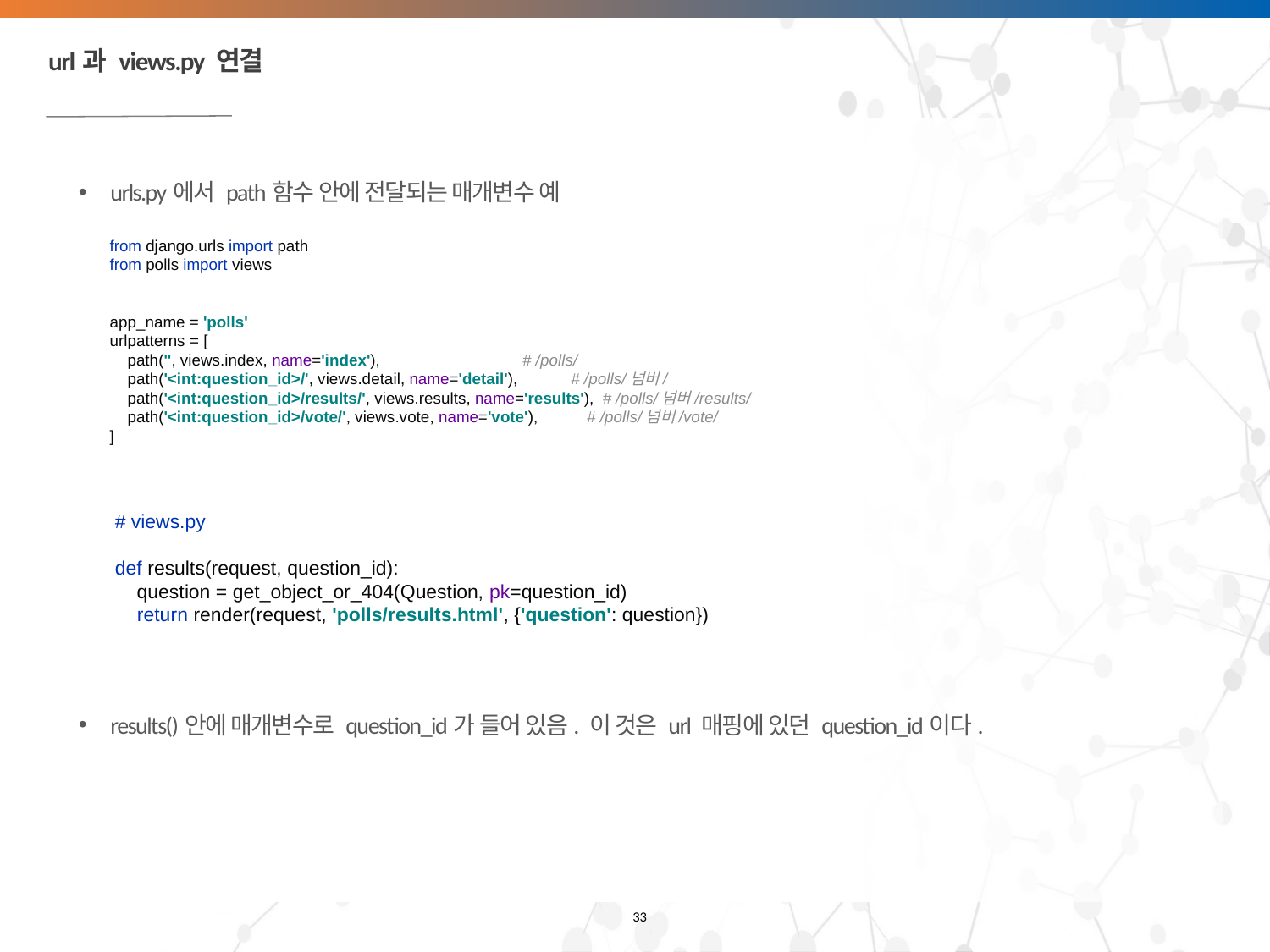

# url과 views.py 연결

urls.py에서 path함수 안에 전달되는 매개변수 예

results()안에 매개변수로 question_id가 들어 있음. 이 것은 url 매핑에 있던 question_id이다.

from django.urls import path
from polls import views
app_name = 'polls'
urlpatterns = [
    path('', views.index, name='index'),                                # /polls/
    path('<int:question_id>/', views.detail, name='detail'),            # /polls/넘버/
    path('<int:question_id>/results/', views.results, name='results'),  # /polls/넘버/results/
    path('<int:question_id>/vote/', views.vote, name='vote'),           # /polls/넘버/vote/
]
# views.py

def results(request, question_id):
    question = get_object_or_404(Question, pk=question_id)
    return render(request, 'polls/results.html', {'question': question})
33